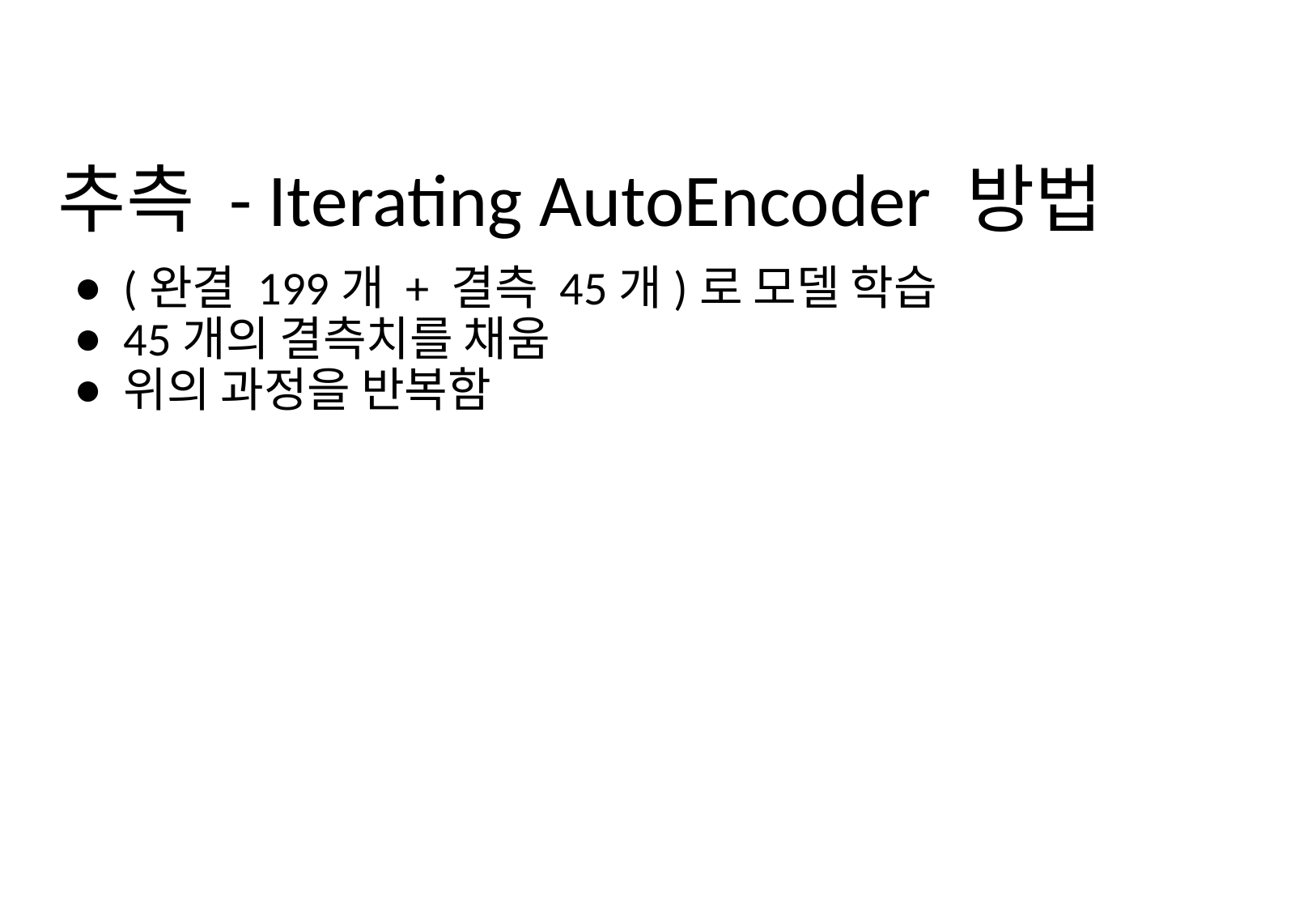

# 추측 - Iterating AutoEncoder 방법
(완결 199개 + 결측 45개)로 모델 학습
45개의 결측치를 채움
위의 과정을 반복함